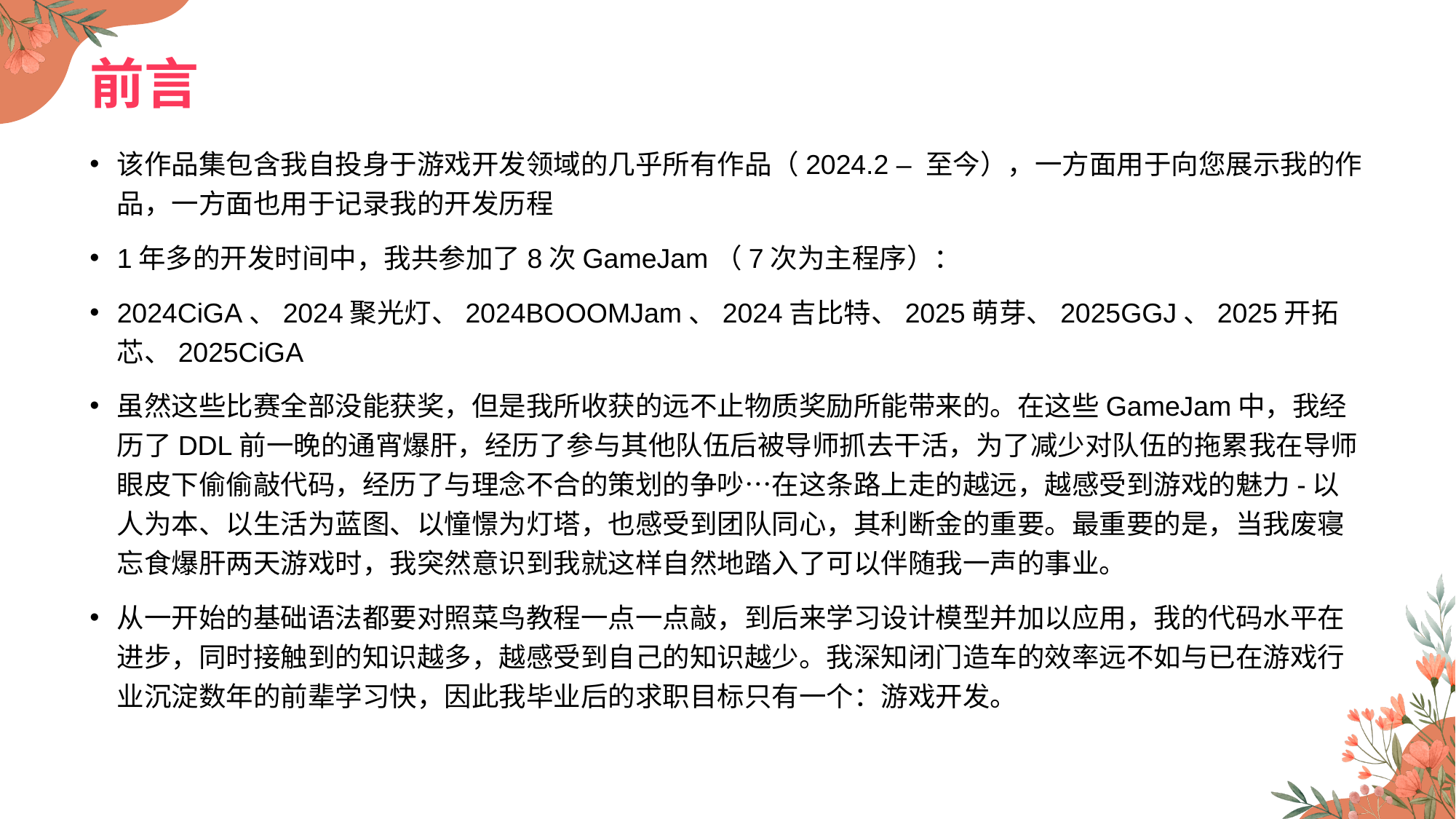

# 前言
该作品集包含我自投身于游戏开发领域的几乎所有作品（2024.2 – 至今），一方面用于向您展示我的作品，一方面也用于记录我的开发历程
1年多的开发时间中，我共参加了8次GameJam（7次为主程序）：
2024CiGA、2024聚光灯、2024BOOOMJam、2024吉比特、2025萌芽、2025GGJ、2025开拓芯、2025CiGA
虽然这些比赛全部没能获奖，但是我所收获的远不止物质奖励所能带来的。在这些GameJam中，我经历了DDL前一晚的通宵爆肝，经历了参与其他队伍后被导师抓去干活，为了减少对队伍的拖累我在导师眼皮下偷偷敲代码，经历了与理念不合的策划的争吵…在这条路上走的越远，越感受到游戏的魅力-以人为本、以生活为蓝图、以憧憬为灯塔，也感受到团队同心，其利断金的重要。最重要的是，当我废寝忘食爆肝两天游戏时，我突然意识到我就这样自然地踏入了可以伴随我一声的事业。
从一开始的基础语法都要对照菜鸟教程一点一点敲，到后来学习设计模型并加以应用，我的代码水平在进步，同时接触到的知识越多，越感受到自己的知识越少。我深知闭门造车的效率远不如与已在游戏行业沉淀数年的前辈学习快，因此我毕业后的求职目标只有一个：游戏开发。